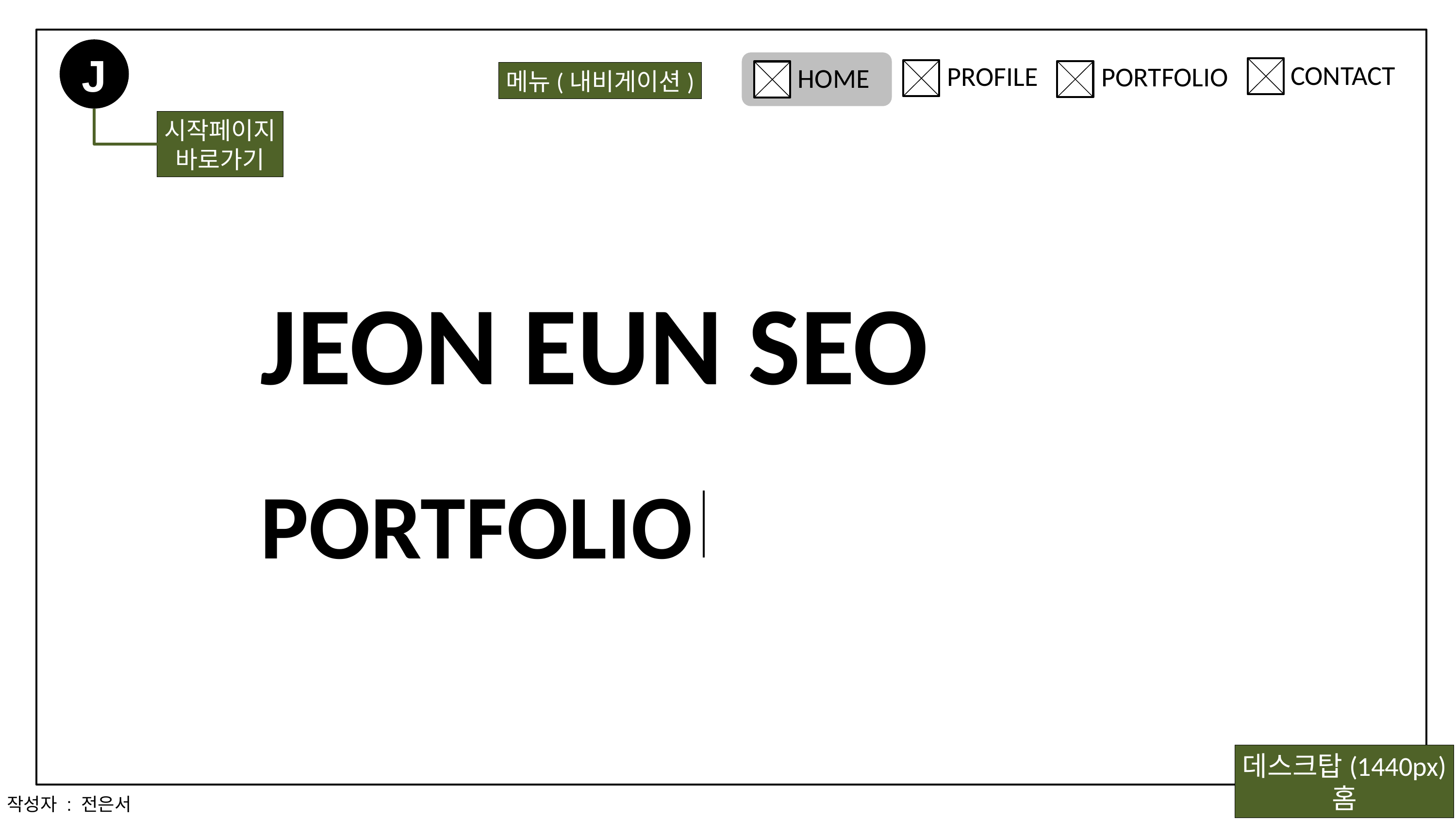

J

HOME

CONTACT

PROFILE

PORTFOLIO

메뉴(내비게이션)
시작페이지
바로가기
JEON EUN SEO

PORTFOLIO
데스크탑(1440px)
홈
작성자 : 전은서